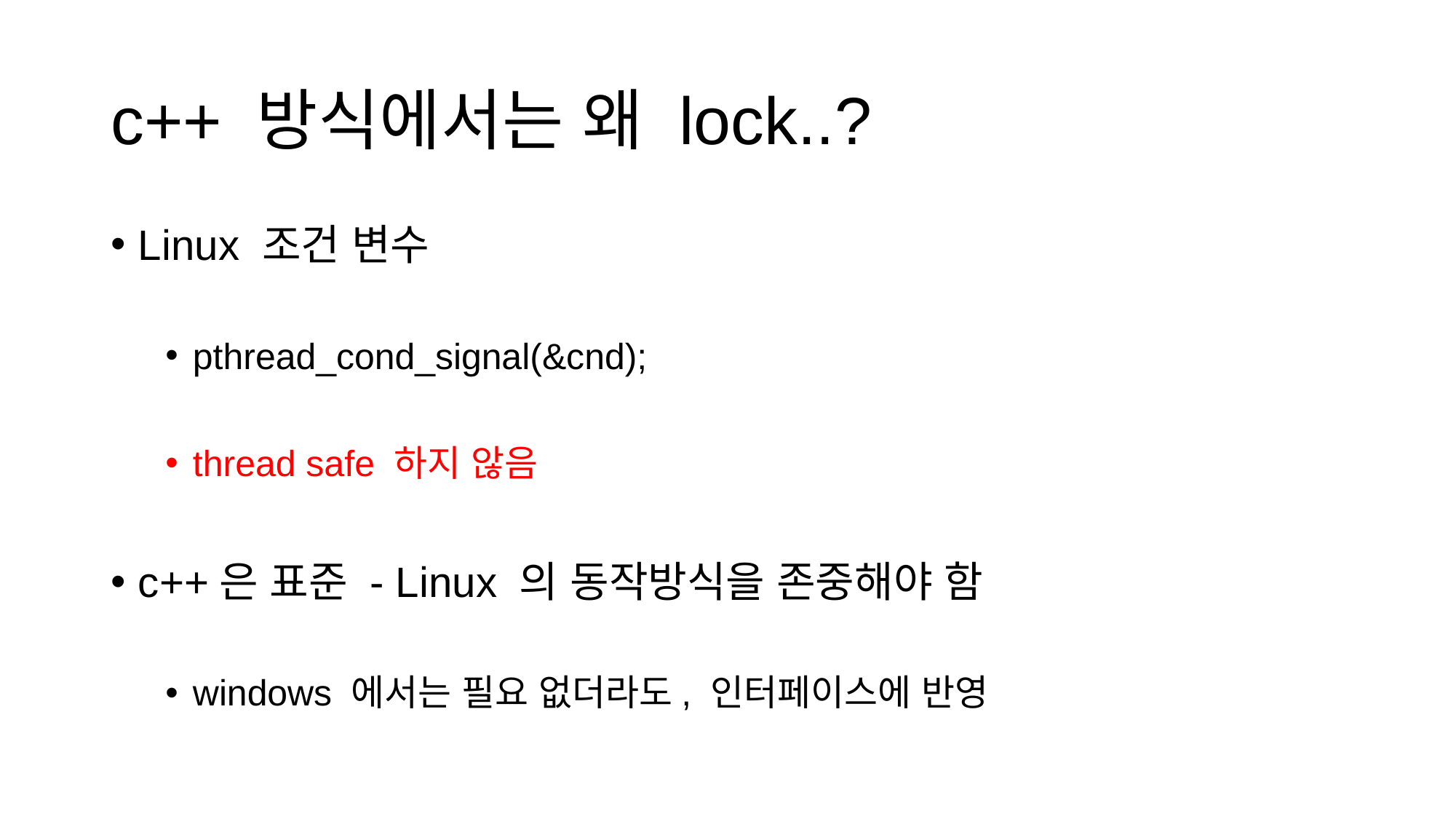

# c++ 방식에서는 왜 lock..?
Linux 조건 변수

pthread_cond_signal(&cnd);

thread safe 하지 않음

c++은 표준 - Linux 의 동작방식을 존중해야 함

windows 에서는 필요 없더라도, 인터페이스에 반영